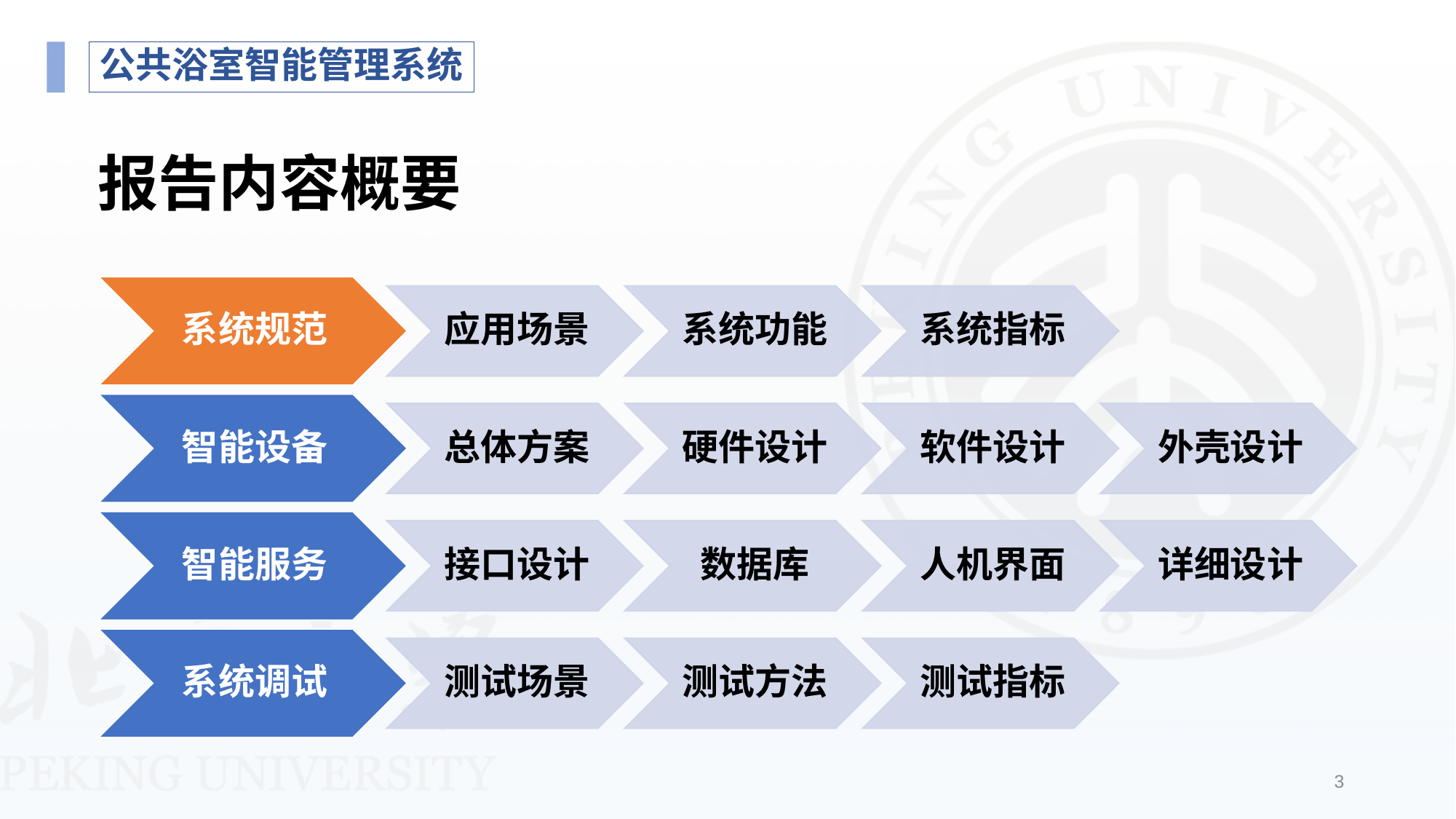

公共浴室智能管理系统
# 报告内容概要
系统规范
应用场景
系统功能
系统指标
智能设备
总体方案
硬件设计
软件设计
外壳设计
智能服务
接口设计
数据库
人机界面
详细设计
系统调试
测试场景
测试方法
测试指标
3